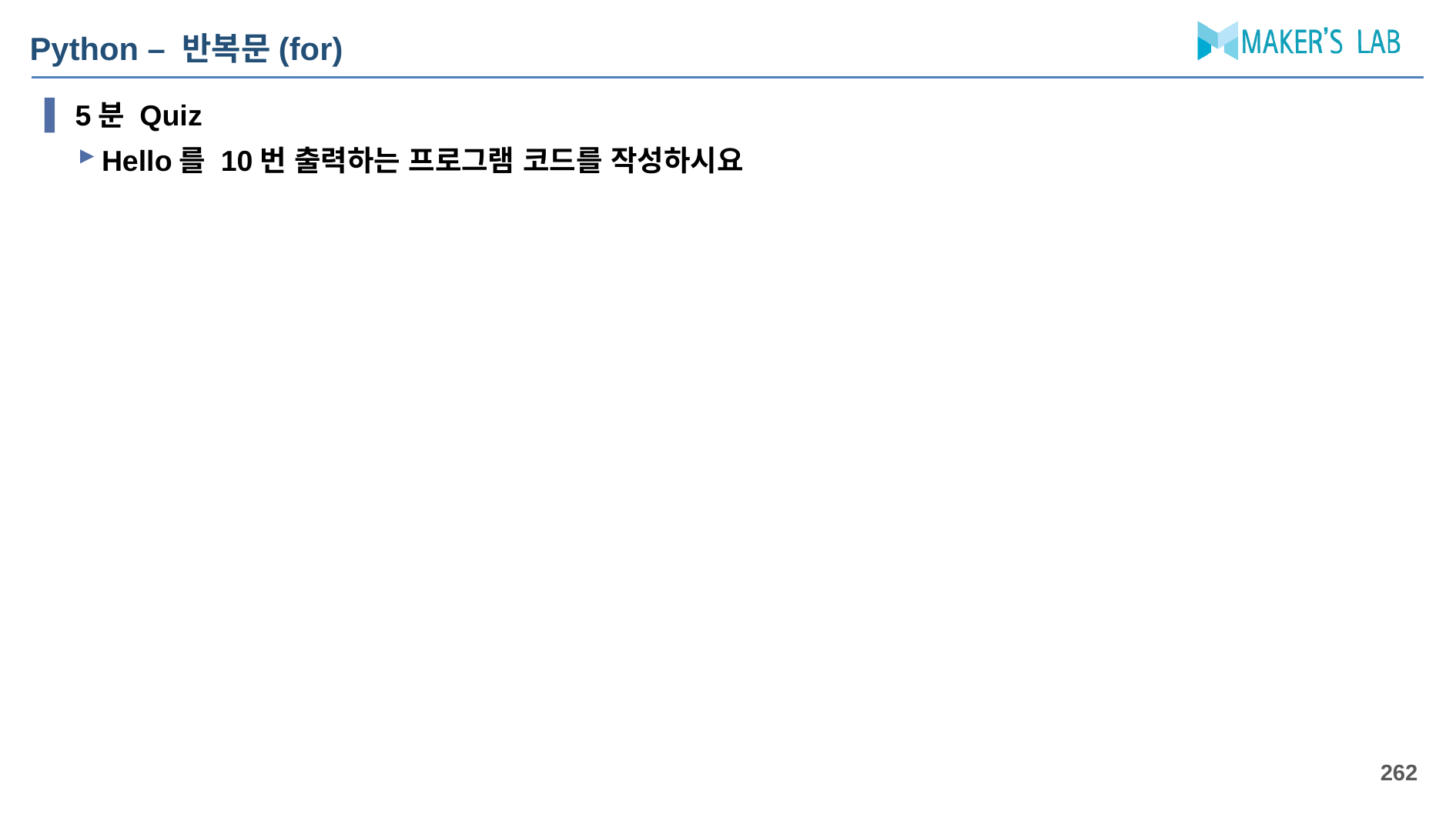

# Python – 반복문(for)
5분 Quiz
Hello를 10번 출력하는 프로그램 코드를 작성하시요

262